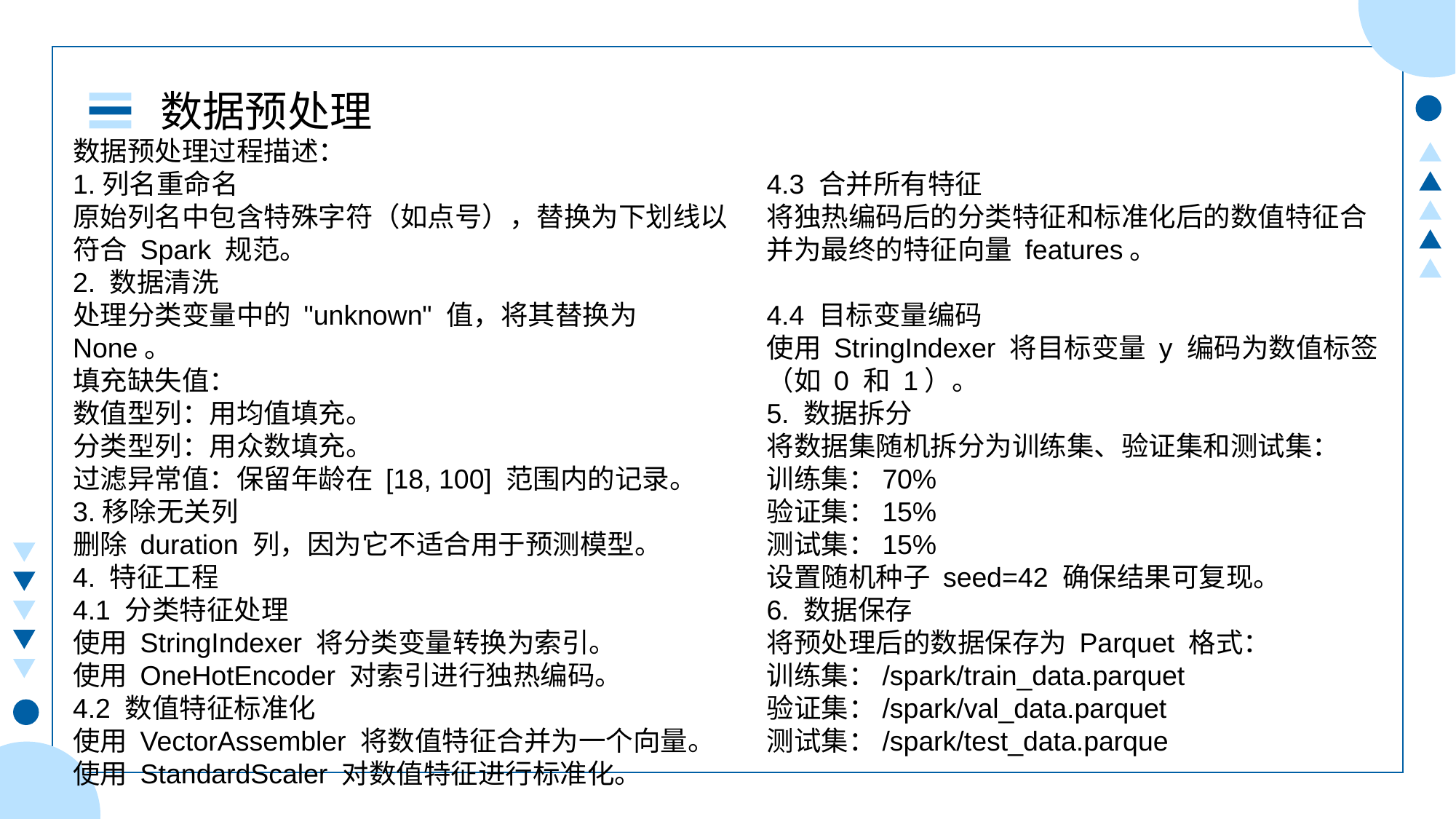

数据预处理

数据预处理过程描述：
1.列名重命名
原始列名中包含特殊字符（如点号），替换为下划线以符合 Spark 规范。
2. 数据清洗
处理分类变量中的 "unknown" 值，将其替换为 None。
填充缺失值：
数值型列：用均值填充。
分类型列：用众数填充。
过滤异常值：保留年龄在 [18, 100] 范围内的记录。
3.移除无关列
删除 duration 列，因为它不适合用于预测模型。
4. 特征工程
4.1 分类特征处理
使用 StringIndexer 将分类变量转换为索引。
使用 OneHotEncoder 对索引进行独热编码。
4.2 数值特征标准化
使用 VectorAssembler 将数值特征合并为一个向量。
使用 StandardScaler 对数值特征进行标准化。

4.3 合并所有特征
将独热编码后的分类特征和标准化后的数值特征合并为最终的特征向量 features。

4.4 目标变量编码
使用 StringIndexer 将目标变量 y 编码为数值标签（如 0 和 1）。
5. 数据拆分
将数据集随机拆分为训练集、验证集和测试集：
训练集：70%
验证集：15%
测试集：15%
设置随机种子 seed=42 确保结果可复现。
6. 数据保存
将预处理后的数据保存为 Parquet 格式：
训练集：/spark/train_data.parquet
验证集：/spark/val_data.parquet
测试集：/spark/test_data.parque